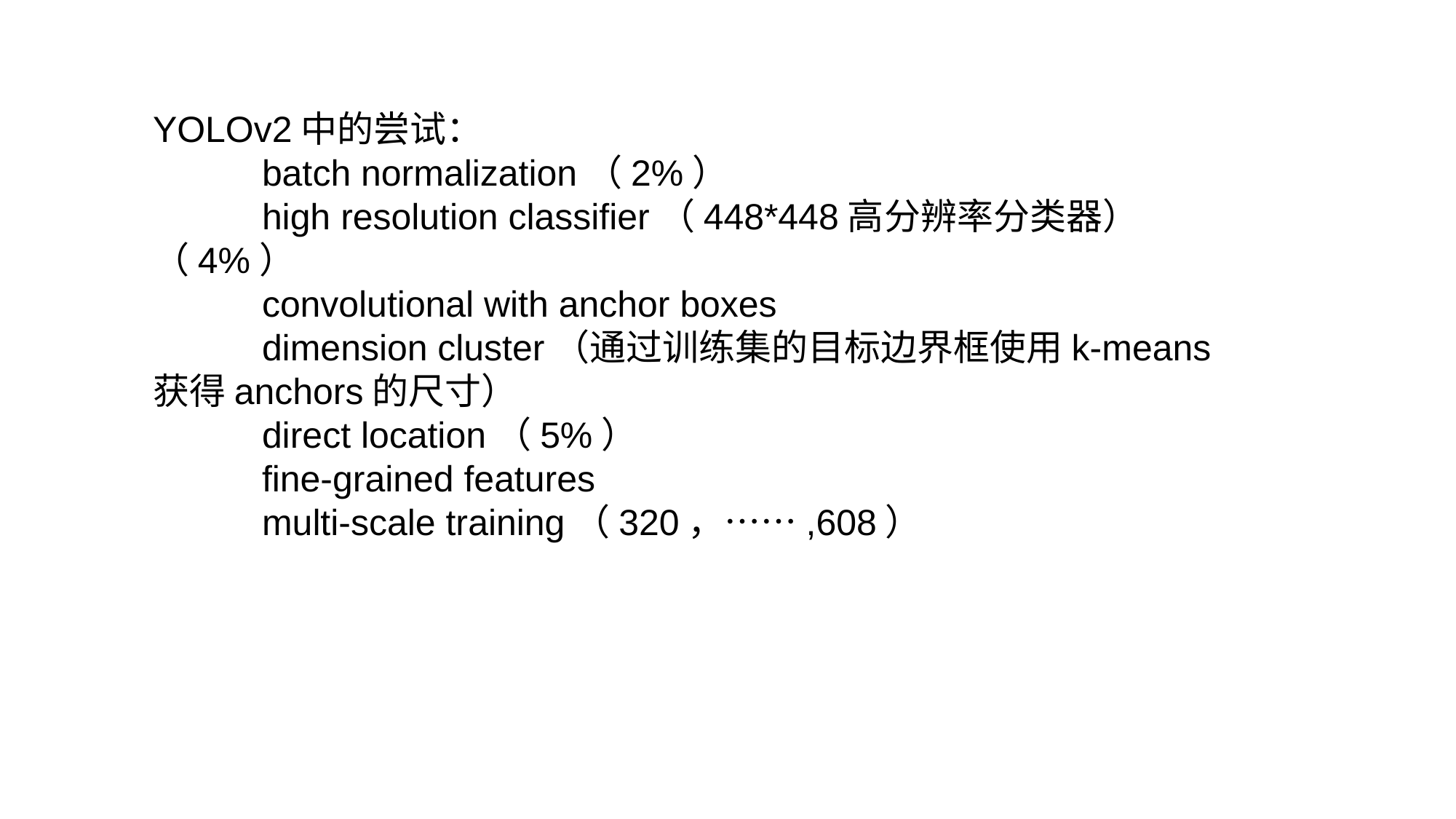

YOLOv2中的尝试：
	batch normalization（2%）
	high resolution classifier（448*448高分辨率分类器）（4%）
	convolutional with anchor boxes
	dimension cluster（通过训练集的目标边界框使用k-means获得anchors的尺寸）
	direct location（5%）
	fine-grained features
	multi-scale training（320，……,608）